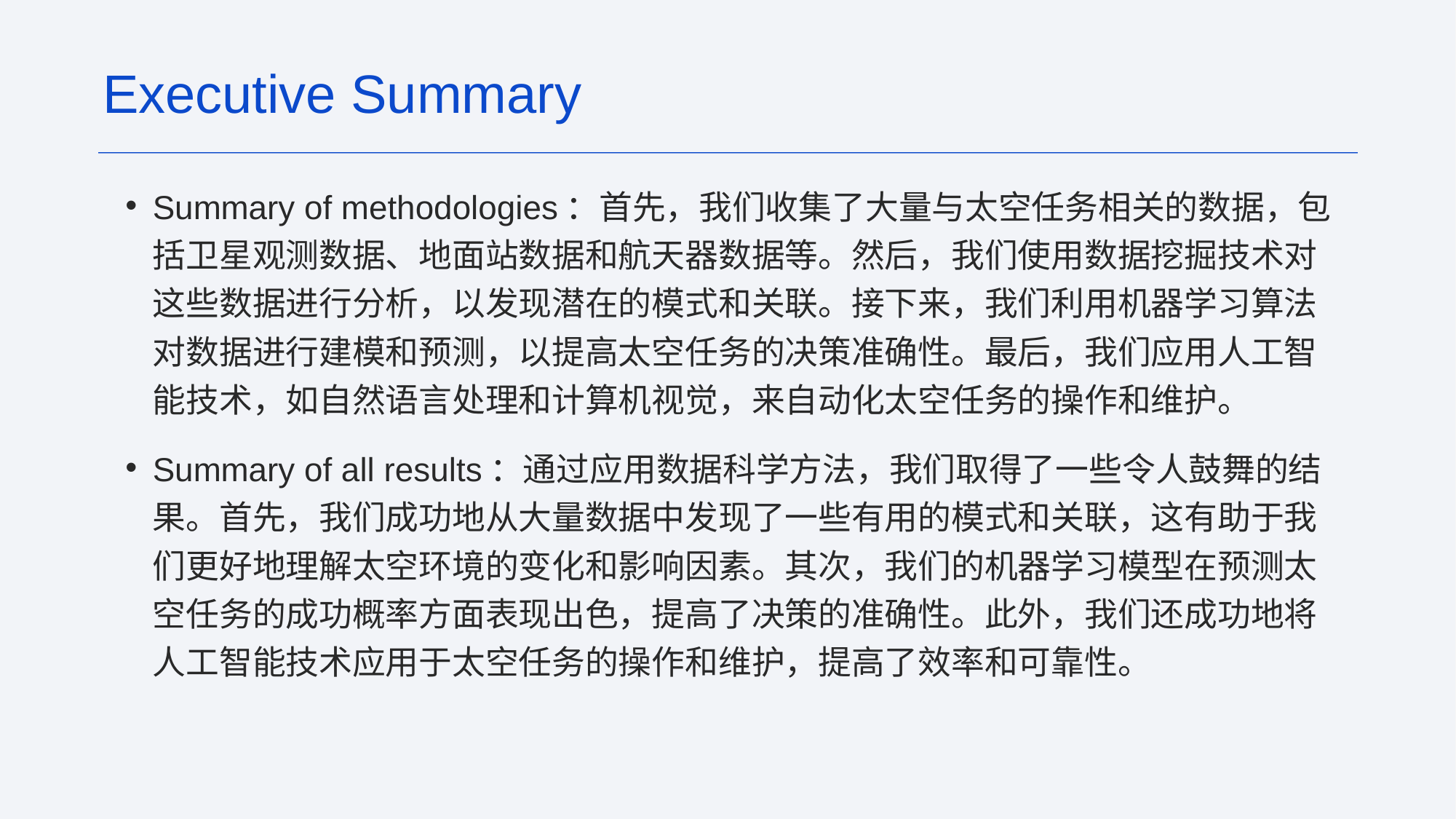

Executive Summary
Summary of methodologies：首先，我们收集了大量与太空任务相关的数据，包括卫星观测数据、地面站数据和航天器数据等。然后，我们使用数据挖掘技术对这些数据进行分析，以发现潜在的模式和关联。接下来，我们利用机器学习算法对数据进行建模和预测，以提高太空任务的决策准确性。最后，我们应用人工智能技术，如自然语言处理和计算机视觉，来自动化太空任务的操作和维护。
Summary of all results：通过应用数据科学方法，我们取得了一些令人鼓舞的结果。首先，我们成功地从大量数据中发现了一些有用的模式和关联，这有助于我们更好地理解太空环境的变化和影响因素。其次，我们的机器学习模型在预测太空任务的成功概率方面表现出色，提高了决策的准确性。此外，我们还成功地将人工智能技术应用于太空任务的操作和维护，提高了效率和可靠性。
3